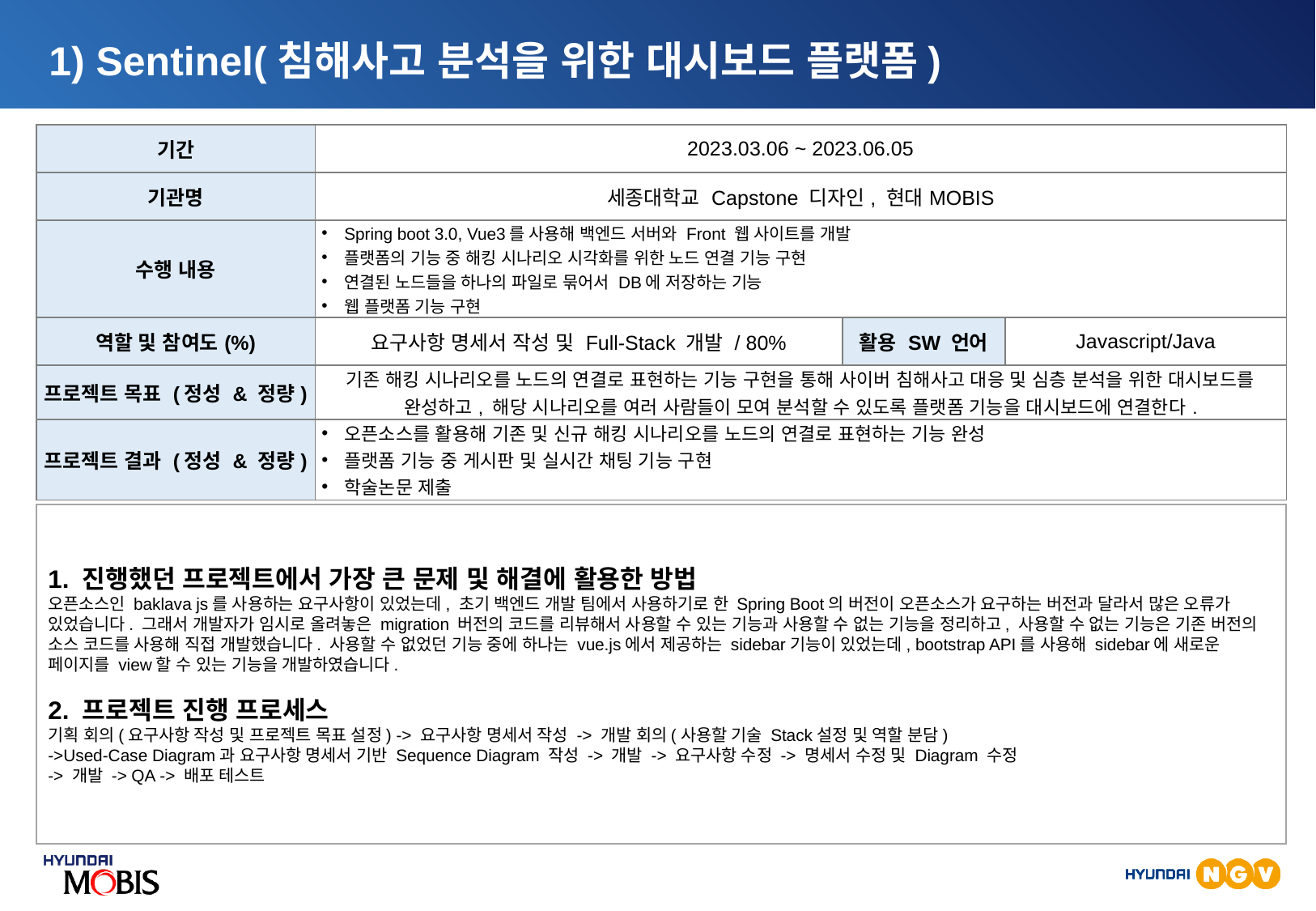

1) Sentinel(침해사고 분석을 위한 대시보드 플랫폼)
| 기간 | 2023.03.06 ~ 2023.06.05 |  |  |
| --- | --- | --- | --- |
| 기관명 | 세종대학교 Capstone 디자인, 현대MOBIS |  |  |
| 수행 내용 | Spring boot 3.0, Vue3를 사용해 백엔드 서버와 Front 웹 사이트를 개발 플랫폼의 기능 중 해킹 시나리오 시각화를 위한 노드 연결 기능 구현 연결된 노드들을 하나의 파일로 묶어서 DB에 저장하는 기능 웹 플랫폼 기능 구현 |  |  |
| 역할 및 참여도(%) | 요구사항 명세서 작성 및 Full-Stack 개발 / 80% | 활용 SW 언어 | Javascript/Java |
| 프로젝트 목표 (정성 & 정량) | 기존 해킹 시나리오를 노드의 연결로 표현하는 기능 구현을 통해 사이버 침해사고 대응 및 심층 분석을 위한 대시보드를 완성하고, 해당 시나리오를 여러 사람들이 모여 분석할 수 있도록 플랫폼 기능을 대시보드에 연결한다. |  |  |
| 프로젝트 결과 (정성 & 정량) | 오픈소스를 활용해 기존 및 신규 해킹 시나리오를 노드의 연결로 표현하는 기능 완성 플랫폼 기능 중 게시판 및 실시간 채팅 기능 구현 학술논문 제출 |  |  |
1. 진행했던 프로젝트에서 가장 큰 문제 및 해결에 활용한 방법
오픈소스인 baklava js를 사용하는 요구사항이 있었는데, 초기 백엔드 개발 팀에서 사용하기로 한 Spring Boot의 버전이 오픈소스가 요구하는 버전과 달라서 많은 오류가 있었습니다. 그래서 개발자가 임시로 올려놓은 migration 버전의 코드를 리뷰해서 사용할 수 있는 기능과 사용할 수 없는 기능을 정리하고, 사용할 수 없는 기능은 기존 버전의 소스 코드를 사용해 직접 개발했습니다. 사용할 수 없었던 기능 중에 하나는 vue.js에서 제공하는 sidebar기능이 있었는데, bootstrap API를 사용해 sidebar에 새로운 페이지를 view할 수 있는 기능을 개발하였습니다.

2. 프로젝트 진행 프로세스
기획 회의(요구사항 작성 및 프로젝트 목표 설정) -> 요구사항 명세서 작성 -> 개발 회의(사용할 기술 Stack설정 및 역할 분담)
->Used-Case Diagram과 요구사항 명세서 기반 Sequence Diagram 작성 -> 개발 -> 요구사항 수정 -> 명세서 수정 및 Diagram 수정
-> 개발 -> QA -> 배포 테스트